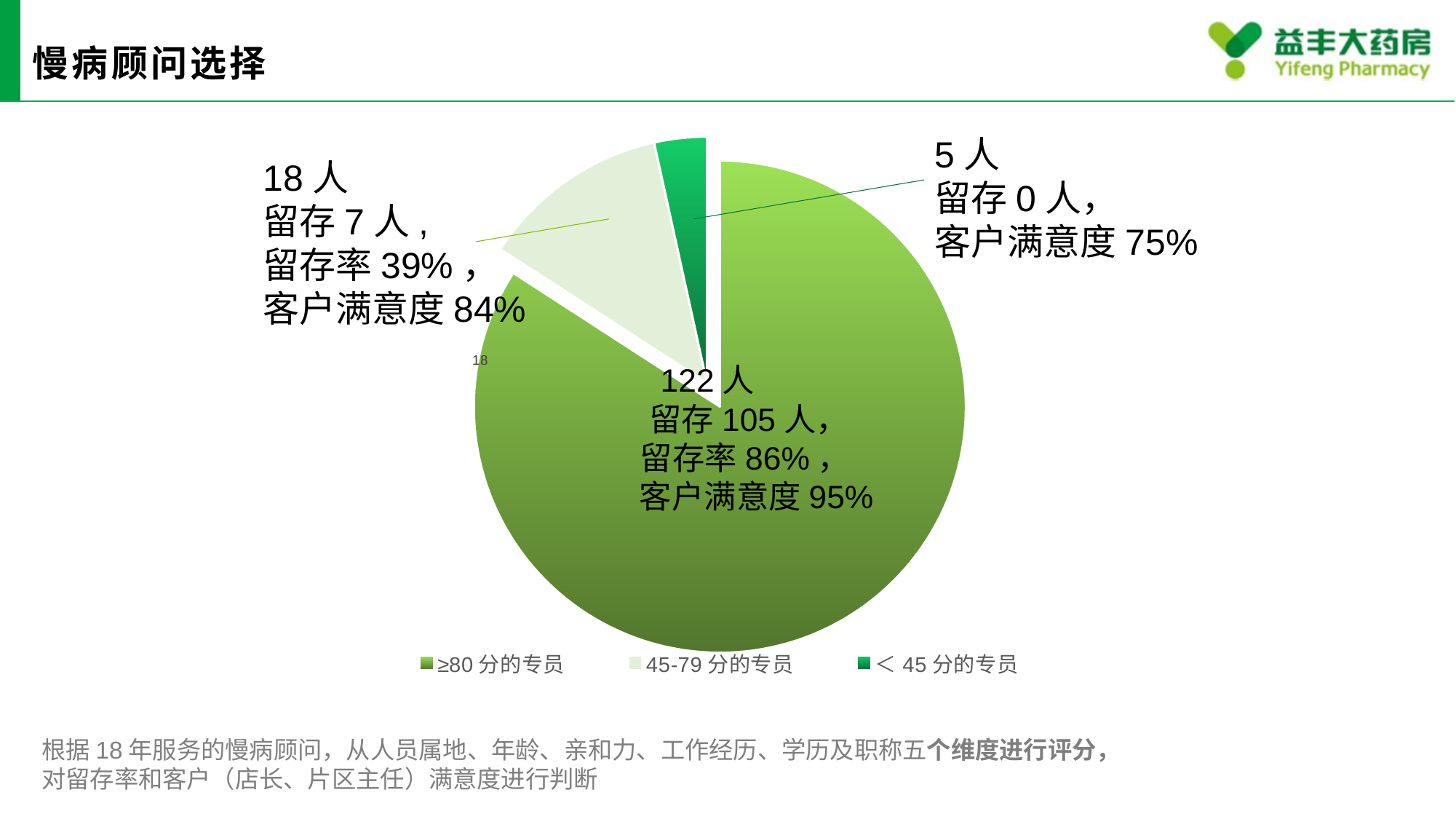

# 慢病顾问选择

### Chart

| Category | 专员分数 |
|---|---|
| ≥80分的专员 | 122.0 |
| 45-79分的专员 | 18.0 |
| ＜45分的专员 | 5.0 |
5人
留存0人，
客户满意度75%
18人
留存7人,
留存率39%，
客户满意度84%
              122人
留存105人，
留存率86%，
 客户满意度95%
根据18年服务的慢病顾问，从人员属地、年龄、亲和力、工作经历、学历及职称五个维度进行评分，
对留存率和客户（店长、片区主任）满意度进行判断